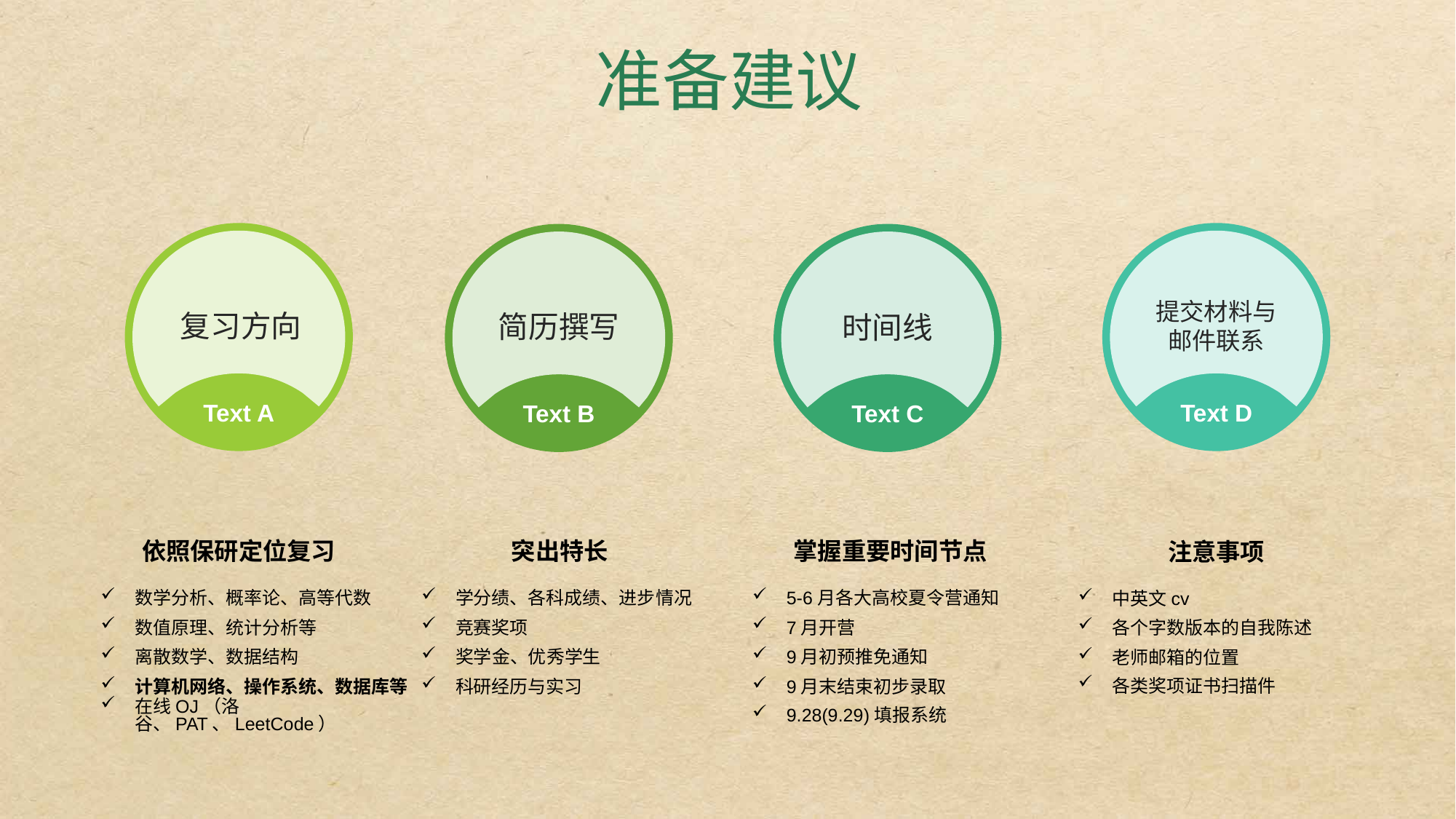

准备建议

提交材料与
邮件联系
复习方向
简历撰写
时间线
Text A
Text D
Text B
Text C
依照保研定位复习
数学分析、概率论、高等代数
数值原理、统计分析等
离散数学、数据结构
计算机网络、操作系统、数据库等
突出特长
学分绩、各科成绩、进步情况
竞赛奖项
奖学金、优秀学生
科研经历与实习
掌握重要时间节点
5-6月各大高校夏令营通知
7月开营
9月初预推免通知
9月末结束初步录取
注意事项
中英文cv
各个字数版本的自我陈述
老师邮箱的位置

各类奖项证书扫描件
在线OJ（洛谷、PAT、LeetCode）
9.28(9.29)填报系统